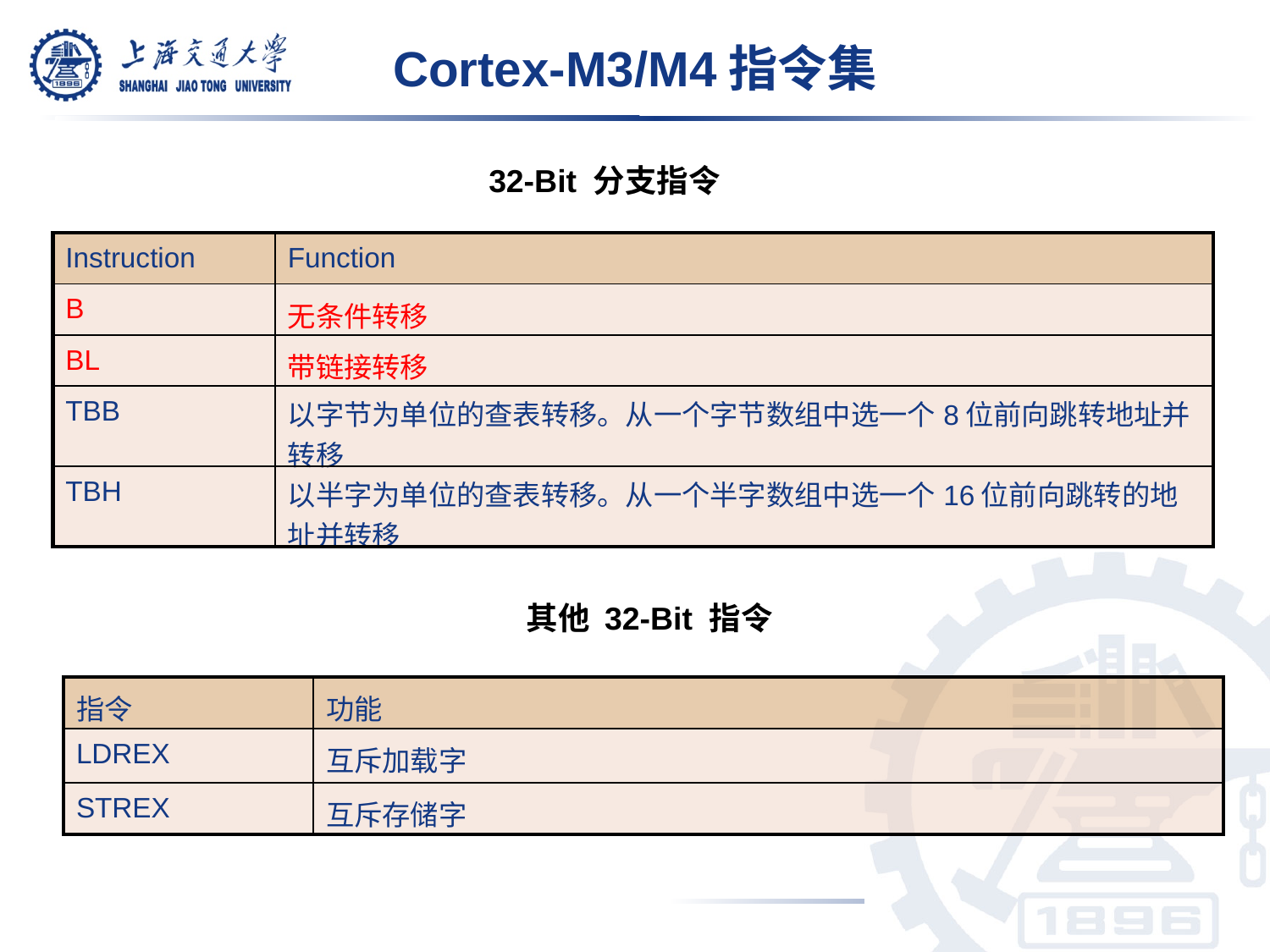

Cortex-M3/M4指令集
32-Bit 分支指令
| Instruction | Function |
| --- | --- |
| B | 无条件转移 |
| BL | 带链接转移 |
| TBB | 以字节为单位的查表转移。从一个字节数组中选一个8位前向跳转地址并转移 |
| TBH | 以半字为单位的查表转移。从一个半字数组中选一个16位前向跳转的地址并转移 |
其他 32-Bit 指令
| 指令 | 功能 |
| --- | --- |
| LDREX | 互斥加载字 |
| STREX | 互斥存储字 |